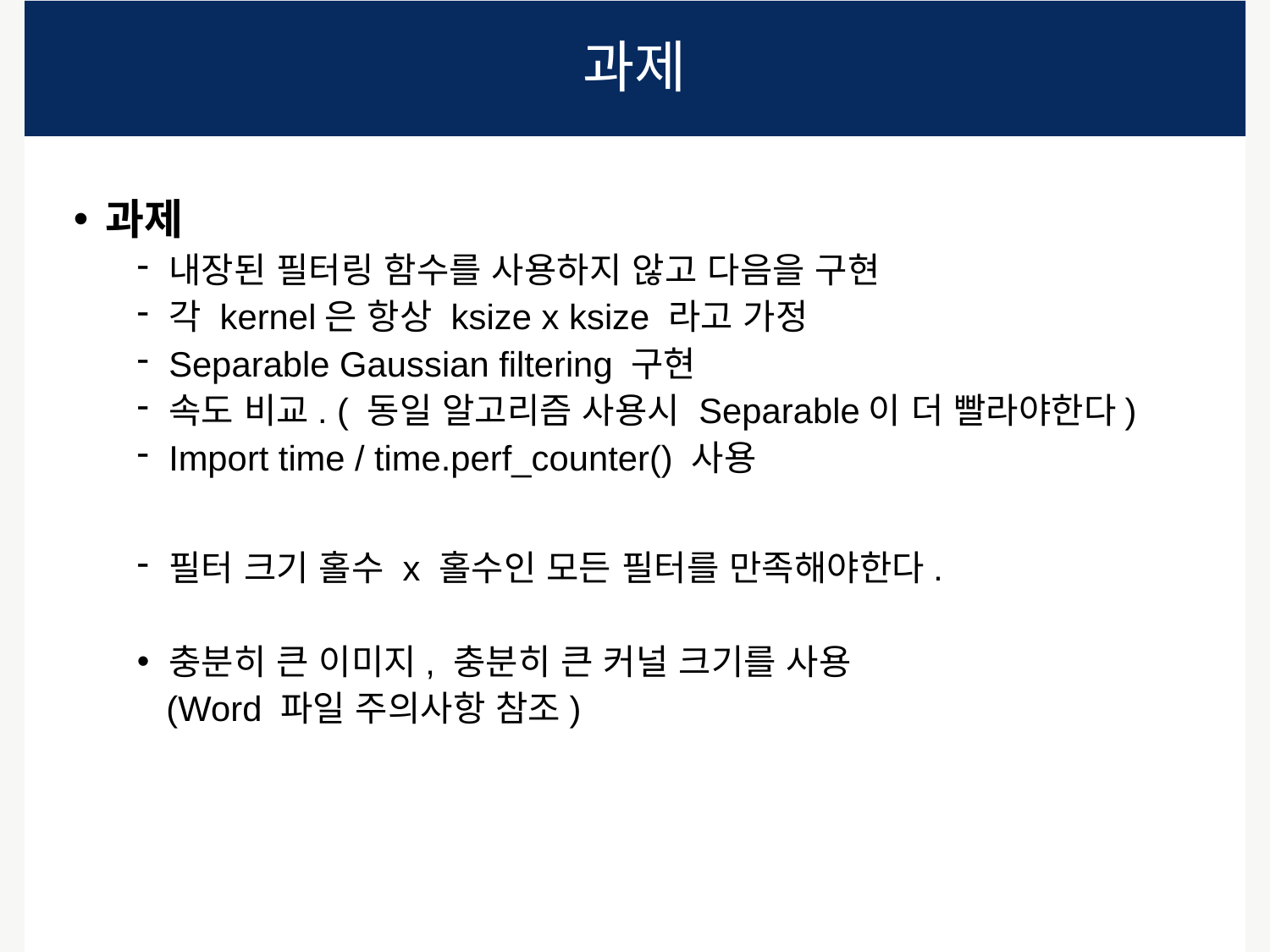

# 과제
과제
내장된 필터링 함수를 사용하지 않고 다음을 구현
각 kernel은 항상 ksize x ksize 라고 가정
Separable Gaussian filtering 구현
속도 비교. ( 동일 알고리즘 사용시 Separable이 더 빨라야한다)
Import time / time.perf_counter() 사용

필터 크기 홀수 x 홀수인 모든 필터를 만족해야한다.

충분히 큰 이미지, 충분히 큰 커널 크기를 사용
   (Word 파일 주의사항 참조)